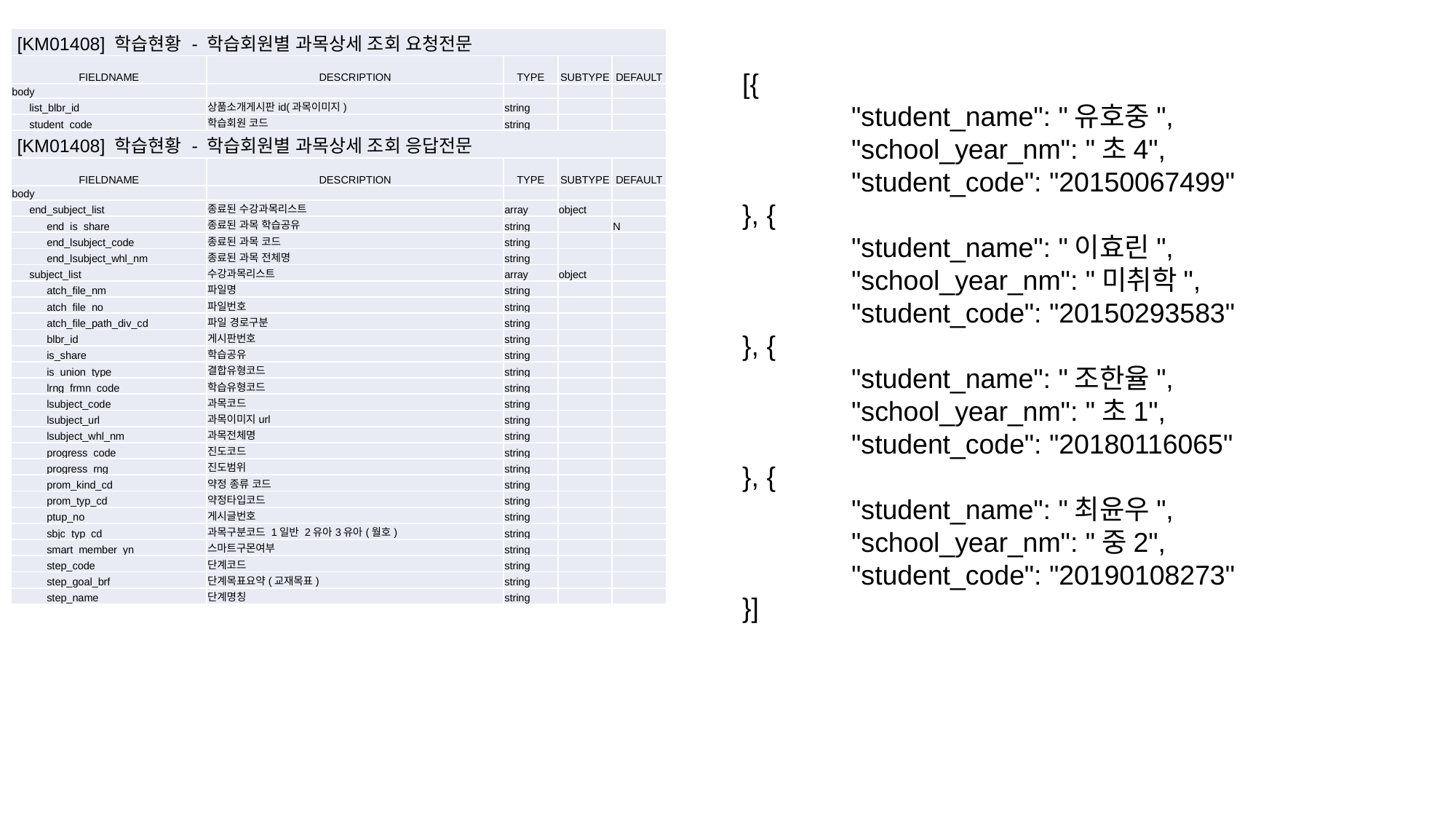

| [KM01408] 학습현황 - 학습회원별 과목상세 조회 요청전문 |  |  |  |  |
| --- | --- | --- | --- | --- |
| FIELDNAME | DESCRIPTION | TYPE | SUBTYPE | DEFAULT |
| body |  |  |  |  |
| list\_blbr\_id | 상품소개게시판id(과목이미지) | string |  |  |
| student\_code | 학습회원 코드 | string |  |  |
| [KM01408] 학습현황 - 학습회원별 과목상세 조회 응답전문 |  |  |  |  |
| FIELDNAME | DESCRIPTION | TYPE | SUBTYPE | DEFAULT |
| body |  |  |  |  |
| end\_subject\_list | 종료된 수강과목리스트 | array | object |  |
| end\_is\_share | 종료된 과목 학습공유 | string |  | N |
| end\_lsubject\_code | 종료된 과목 코드 | string |  |  |
| end\_lsubject\_whl\_nm | 종료된 과목 전체명 | string |  |  |
| subject\_list | 수강과목리스트 | array | object |  |
| atch\_file\_nm | 파일명 | string |  |  |
| atch\_file\_no | 파일번호 | string |  |  |
| atch\_file\_path\_div\_cd | 파일 경로구분 | string |  |  |
| blbr\_id | 게시판번호 | string |  |  |
| is\_share | 학습공유 | string |  |  |
| is\_union\_type | 결합유형코드 | string |  |  |
| lrng\_frmn\_code | 학습유형코드 | string |  |  |
| lsubject\_code | 과목코드 | string |  |  |
| lsubject\_url | 과목이미지url | string |  |  |
| lsubject\_whl\_nm | 과목전체명 | string |  |  |
| progress\_code | 진도코드 | string |  |  |
| progress\_rng | 진도범위 | string |  |  |
| prom\_kind\_cd | 약정 종류 코드 | string |  |  |
| prom\_typ\_cd | 약정타입코드 | string |  |  |
| ptup\_no | 게시글번호 | string |  |  |
| sbjc\_typ\_cd | 과목구분코드 1일반 2유아3유아(월호) | string |  |  |
| smart\_member\_yn | 스마트구몬여부 | string |  |  |
| step\_code | 단계코드 | string |  |  |
| step\_goal\_brf | 단계목표요약(교재목표) | string |  |  |
| step\_name | 단계명칭 | string |  |  |
[{
	"student_name": "유호중",
	"school_year_nm": "초4",
	"student_code": "20150067499"
}, {
	"student_name": "이효린",
	"school_year_nm": "미취학",
	"student_code": "20150293583"
}, {
	"student_name": "조한율",
	"school_year_nm": "초1",
	"student_code": "20180116065"
}, {
	"student_name": "최윤우",
	"school_year_nm": "중2",
	"student_code": "20190108273"
}]